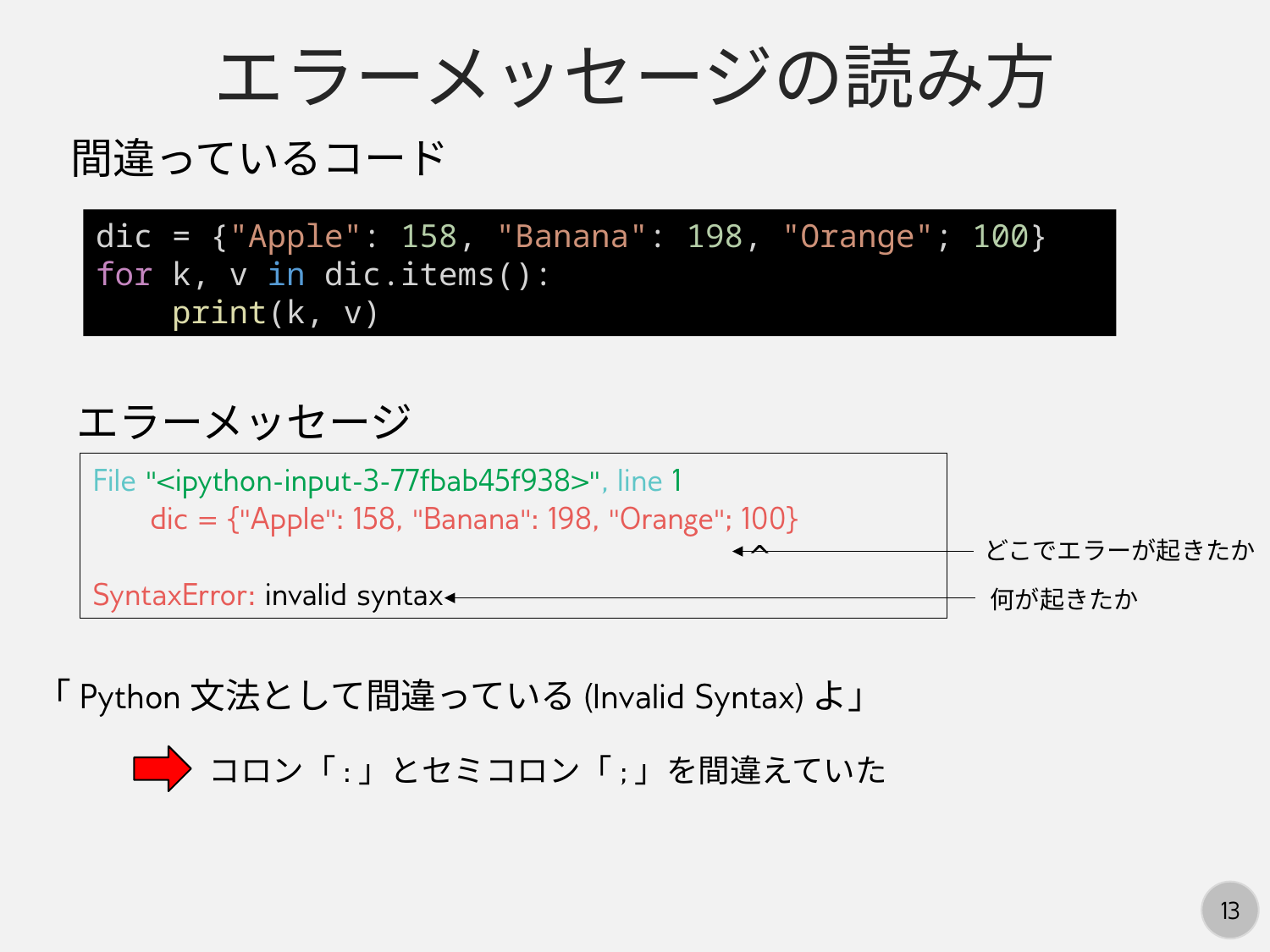

エラーメッセージの読み方
間違っているコード
dic = {"Apple": 158, "Banana": 198, "Orange"; 100}
for k, v in dic.items():
    print(k, v)
エラーメッセージ
File "<ipython-input-3-77fbab45f938>", line 1
      dic = {"Apple": 158, "Banana": 198, "Orange"; 100}
                                                                     ^
SyntaxError: invalid syntax
どこでエラーが起きたか
何が起きたか
「Python文法として間違っている(Invalid Syntax)よ」
コロン「:」とセミコロン「;」を間違えていた